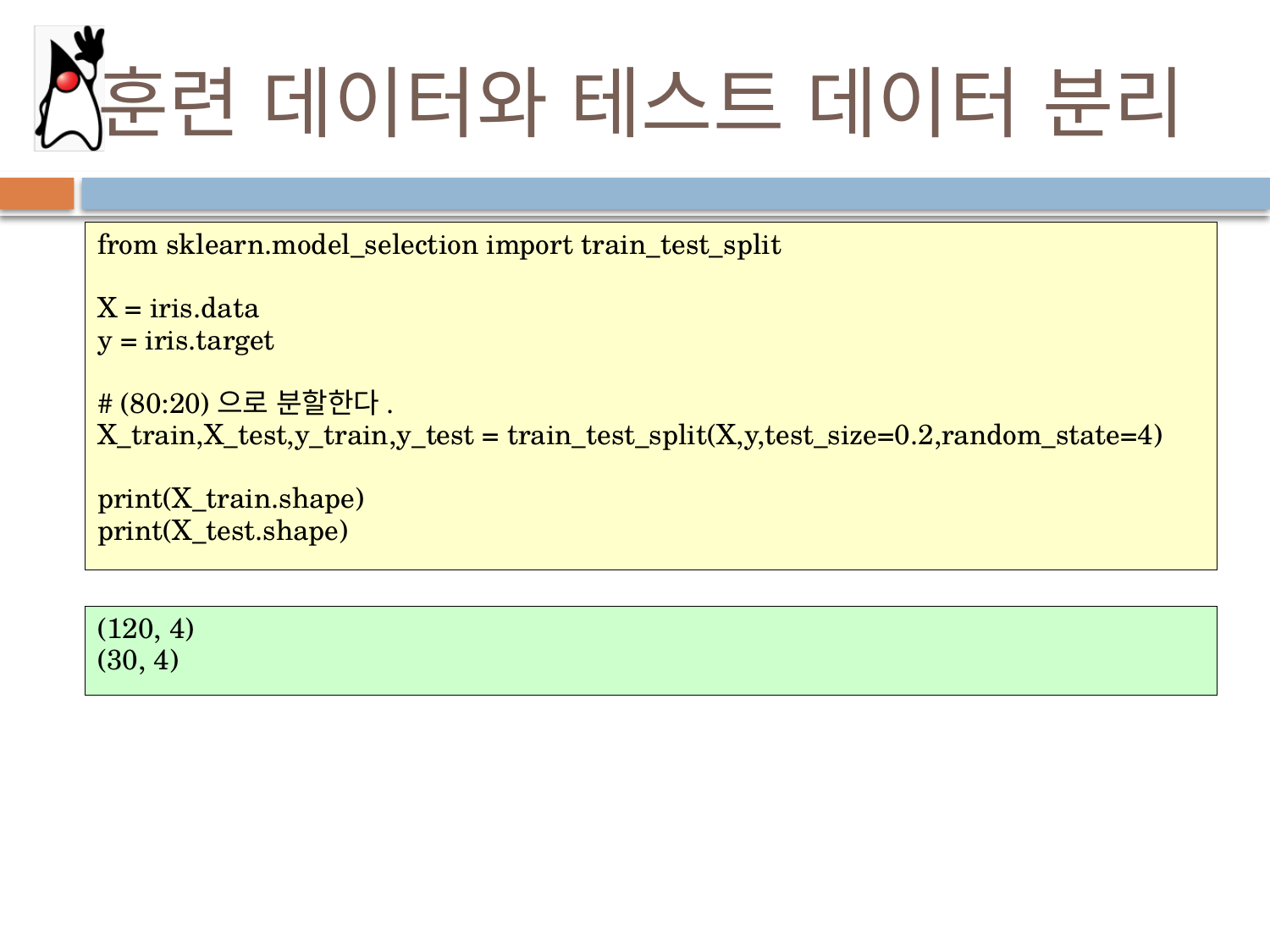

# 훈련 데이터와 테스트 데이터 분리
from sklearn.model_selection import train_test_split

X = iris.data
y = iris.target

# (80:20)으로 분할한다.
X_train,X_test,y_train,y_test = train_test_split(X,y,test_size=0.2,random_state=4)

print(X_train.shape)
print(X_test.shape)
(120, 4)
(30, 4)